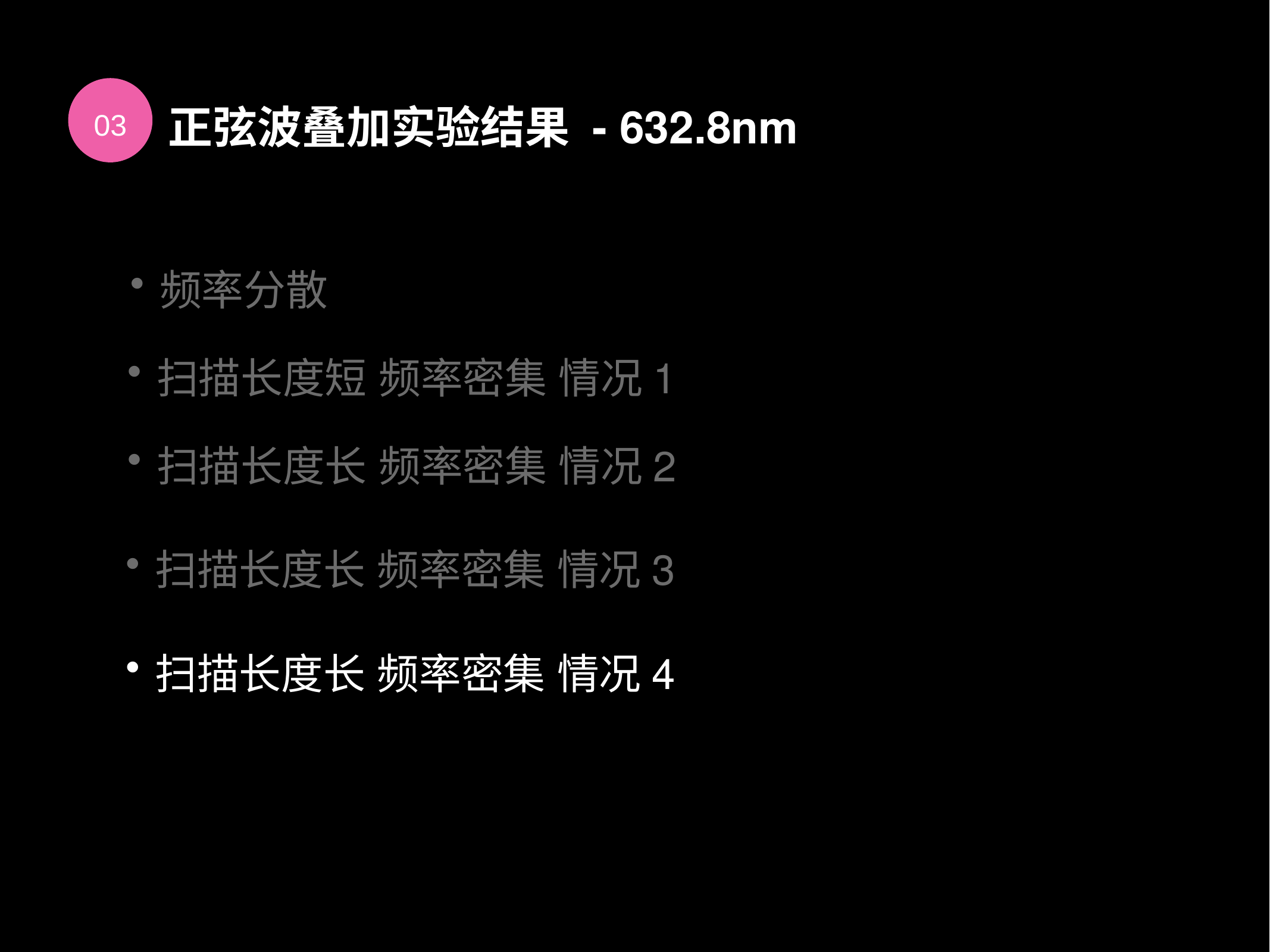

03
正弦波叠加实验结果 - 632.8nm
频率分散
扫描长度短 频率密集 情况1
扫描长度长 频率密集 情况2
扫描长度长 频率密集 情况3
扫描长度长 频率密集 情况4